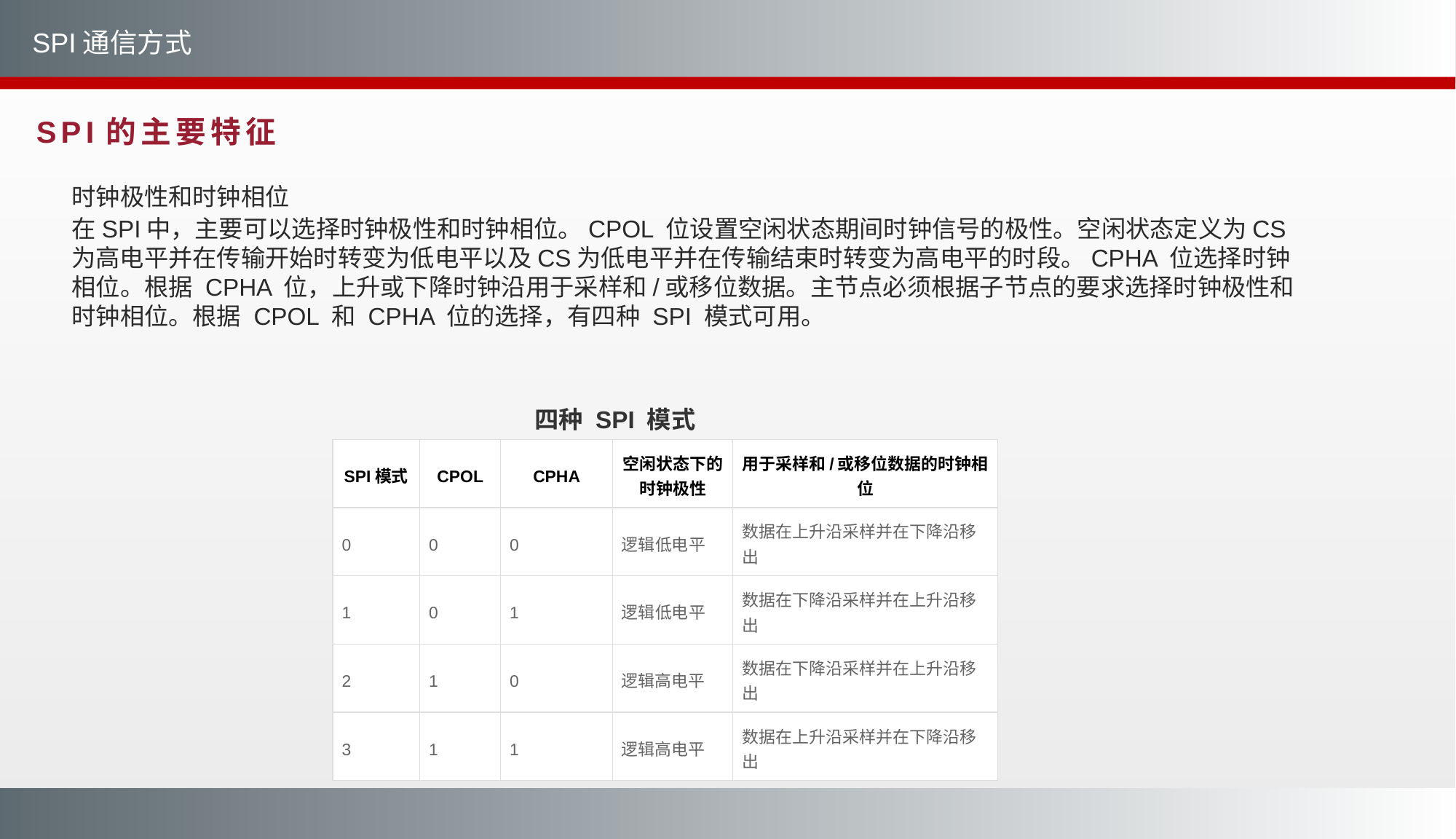

SPI通信方式
SPI的主要特征
时钟极性和时钟相位
在SPI中，主要可以选择时钟极性和时钟相位。CPOL 位设置空闲状态期间时钟信号的极性。空闲状态定义为CS为高电平并在传输开始时转变为低电平以及CS为低电平并在传输结束时转变为高电平的时段。CPHA 位选择时钟相位。根据 CPHA 位，上升或下降时钟沿用于采样和/或移位数据。主节点必须根据子节点的要求选择时钟极性和时钟相位。根据 CPOL 和 CPHA 位的选择，有四种 SPI 模式可用。
四种 SPI 模式
| SPI模式 | CPOL | CPHA | 空闲状态下的时钟极性 | 用于采样和/或移位数据的时钟相位 |
| --- | --- | --- | --- | --- |
| 0 | 0 | 0 | 逻辑低电平 | 数据在上升沿采样并在下降沿移出 |
| 1 | 0 | 1 | 逻辑低电平 | 数据在下降沿采样并在上升沿移出 |
| 2 | 1 | 0 | 逻辑高电平 | 数据在下降沿采样并在上升沿移出 |
| 3 | 1 | 1 | 逻辑高电平 | 数据在上升沿采样并在下降沿移出 |